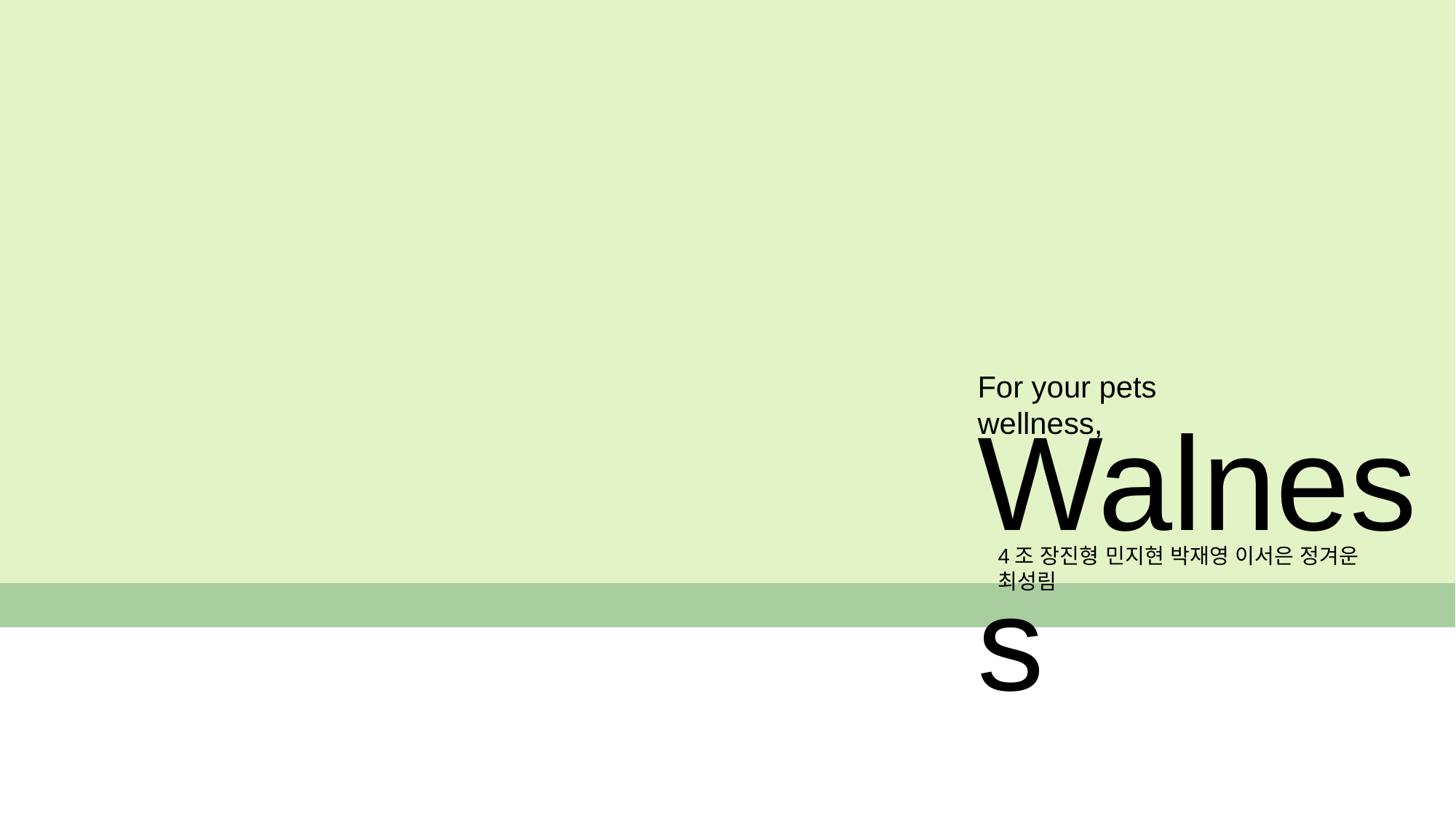

#

For your pets wellness,
Walness
4조 장진형 민지현 박재영 이서은 정겨운 최성림